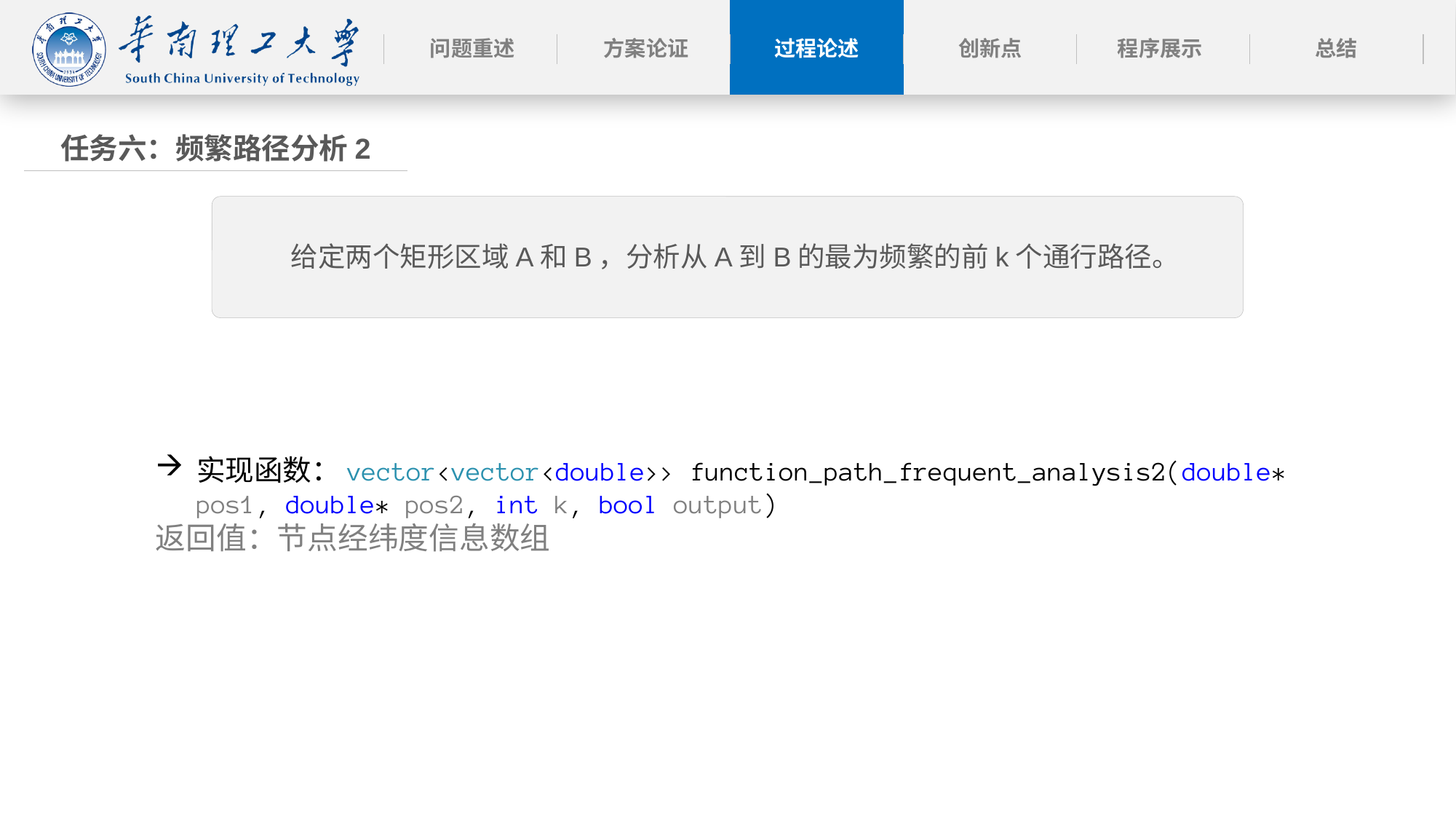

任务六：频繁路径分析2

给定两个矩形区域A和B，分析从A到B的最为频繁的前k个通行路径。
实现函数：vector<vector<double>> function_path_frequent_analysis2(double* pos1, double* pos2, int k, bool output)
返回值：节点经纬度信息数组